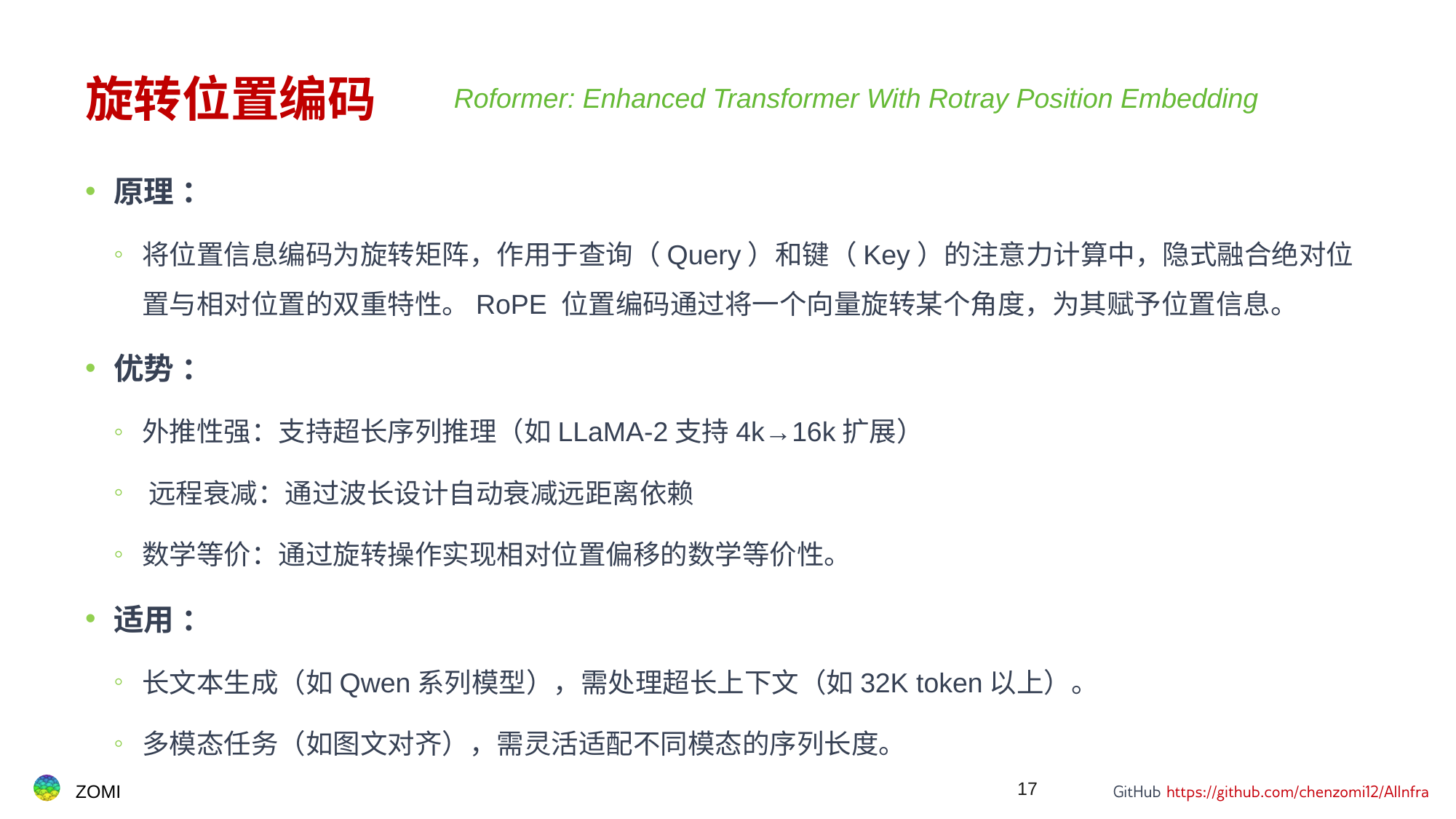

# 旋转位置编码
Roformer: Enhanced Transformer With Rotray Position Embedding
原理 ：
将位置信息编码为旋转矩阵，作用于查询（Query）和键（Key）的注意力计算中，隐式融合绝对位置与相对位置的双重特性。RoPE 位置编码通过将一个向量旋转某个角度，为其赋予位置信息。
优势 ：
外推性强​​：支持超长序列推理（如LLaMA-2支持4k→16k扩展）
​​远程衰减​​：通过波长设计自动衰减远距离依赖
数学等价：通过旋转操作实现相对位置偏移的数学等价性。
适用 ：
长文本生成（如Qwen系列模型），需处理超长上下文（如32K token以上）。
多模态任务（如图文对齐），需灵活适配不同模态的序列长度。